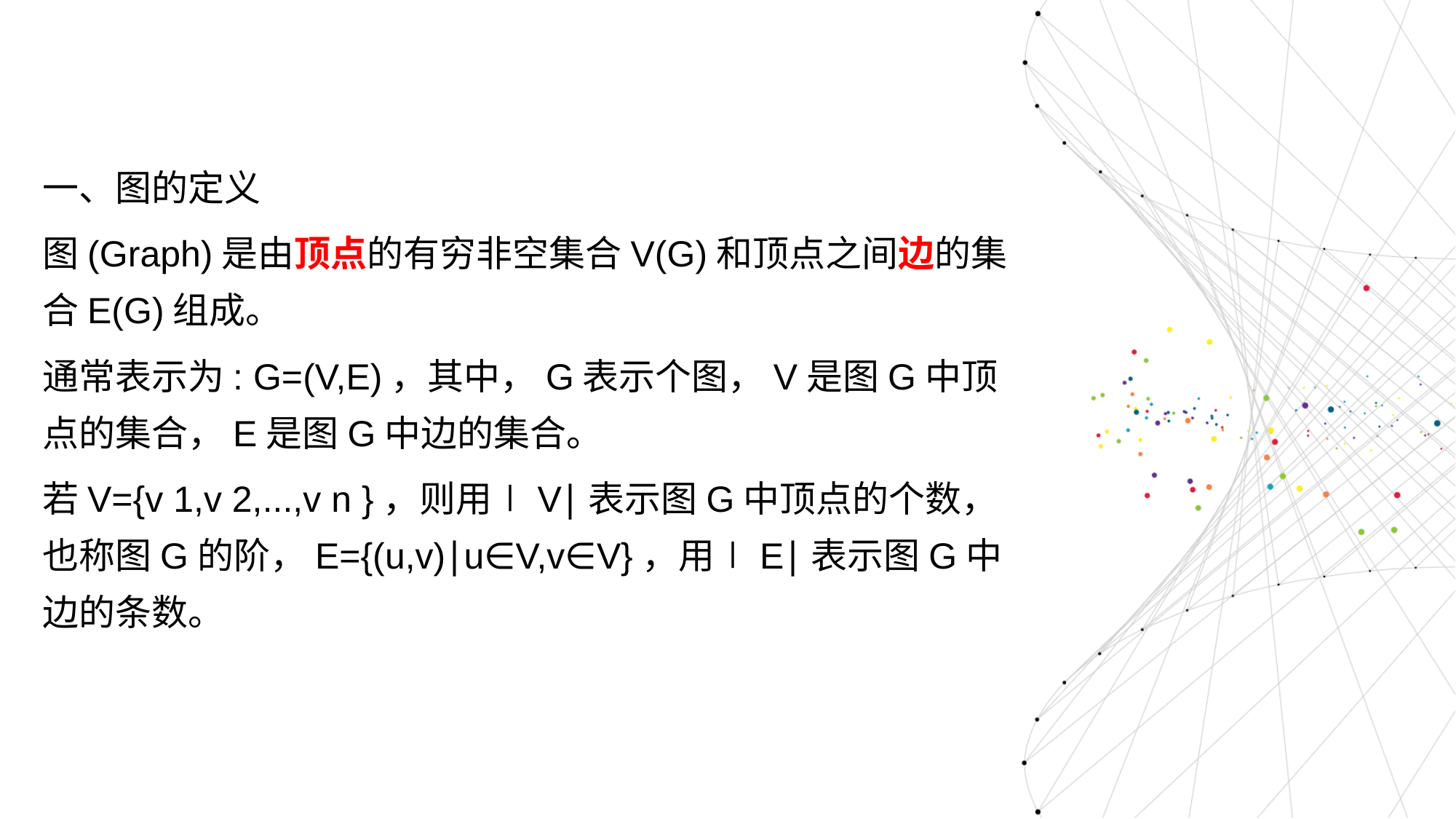

一、图的定义
图(Graph)是由顶点的有穷非空集合V(G)和顶点之间边的集合E(G)组成。
通常表示为: G=(V,E)，其中，G表示个图，V是图G中顶点的集合，E是图G中边的集合。
若V={v 1,v 2,...,v n }，则用∣V∣表示图G中顶点的个数，也称图G的阶，E={(u,v)∣u∈V,v∈V}，用∣E∣表示图G中边的条数。